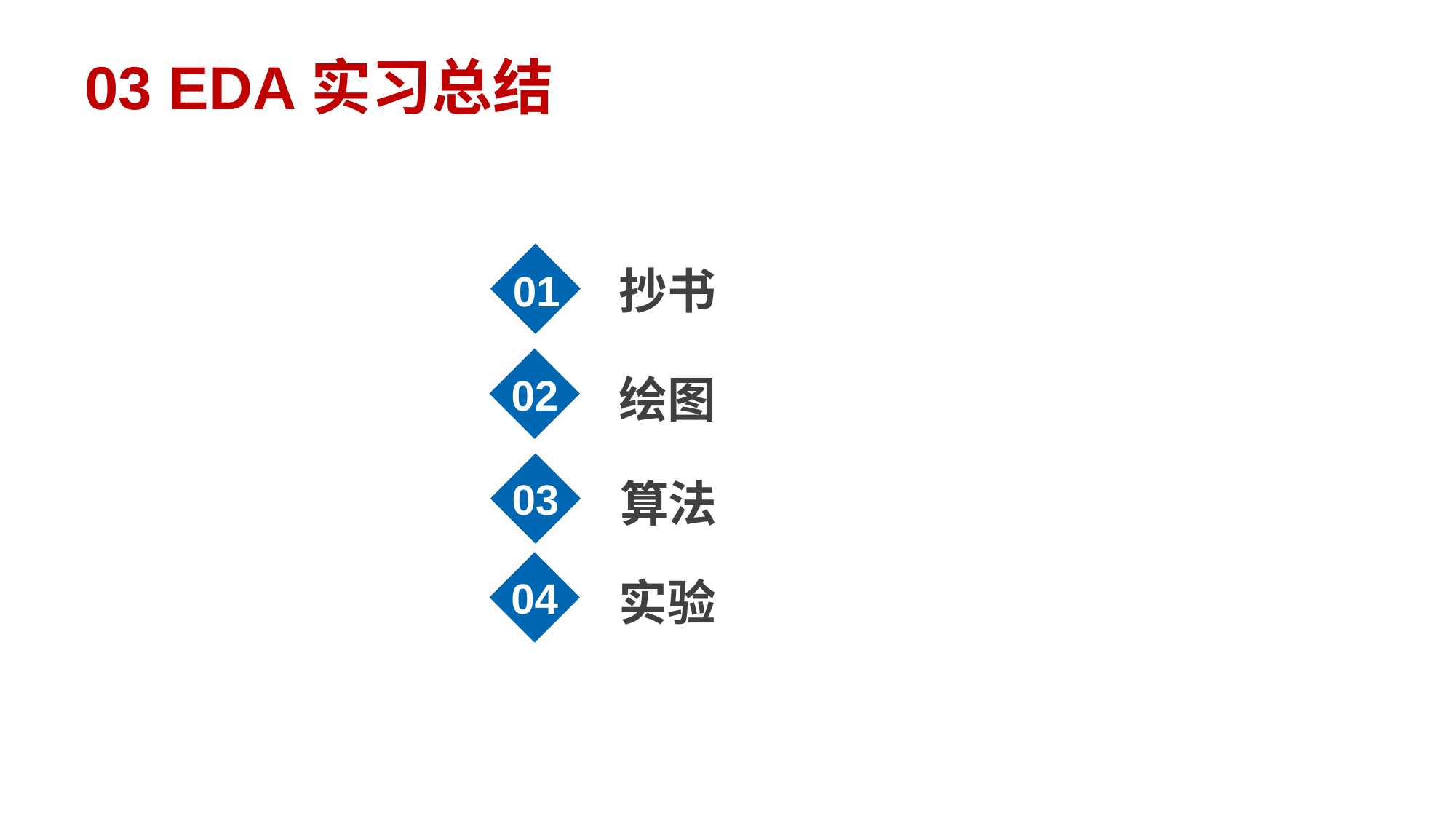

03 EDA实习总结

抄书
01

02
绘图

03
算法

04
实验